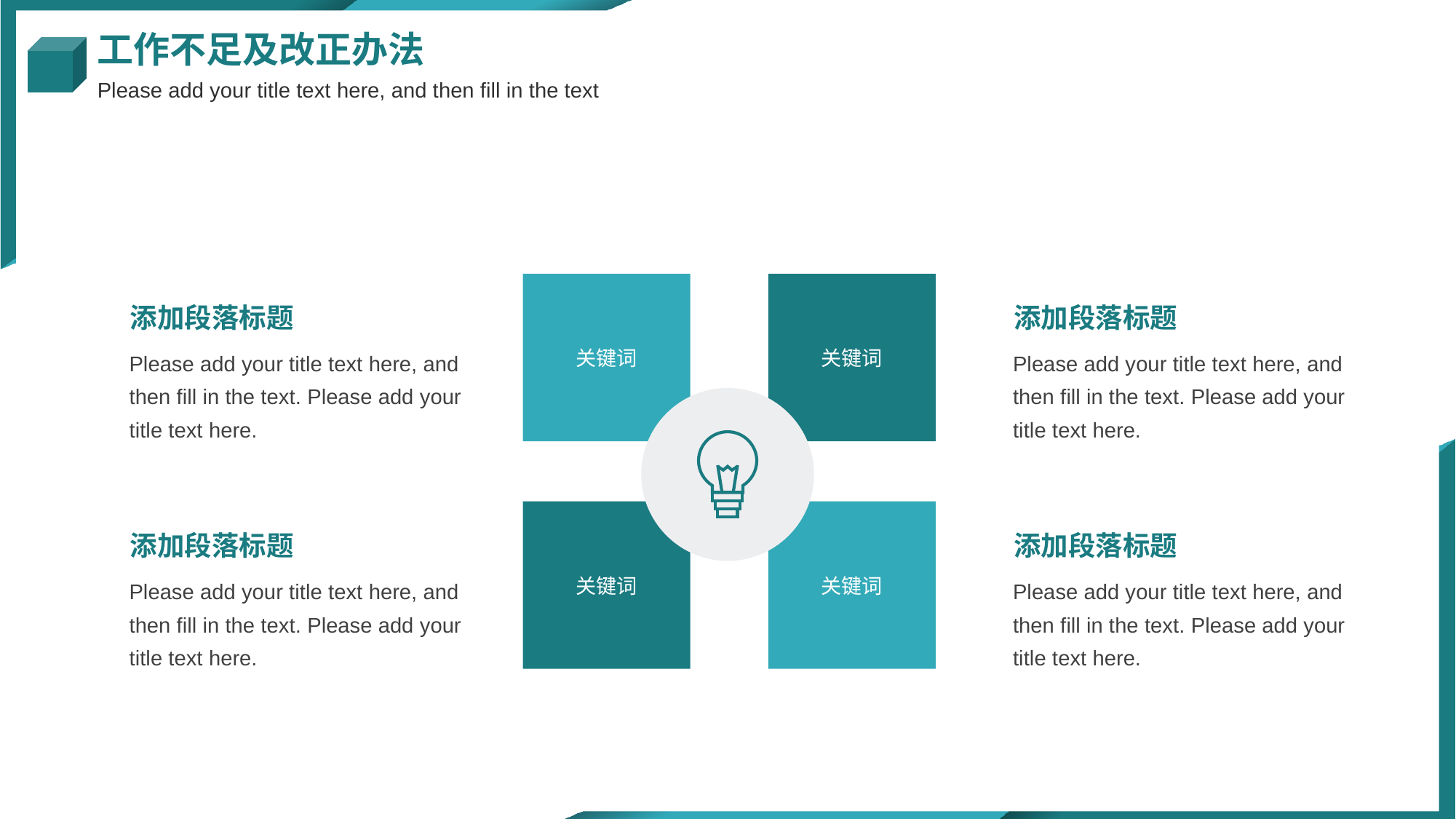

工作不足及改正办法
Please add your title text here, and then fill in the text
关键词
关键词
添加段落标题
添加段落标题
Please add your title text here, and then fill in the text. Please add your title text here.
Please add your title text here, and then fill in the text. Please add your title text here.

关键词
关键词
添加段落标题
添加段落标题
Please add your title text here, and then fill in the text. Please add your title text here.
Please add your title text here, and then fill in the text. Please add your title text here.